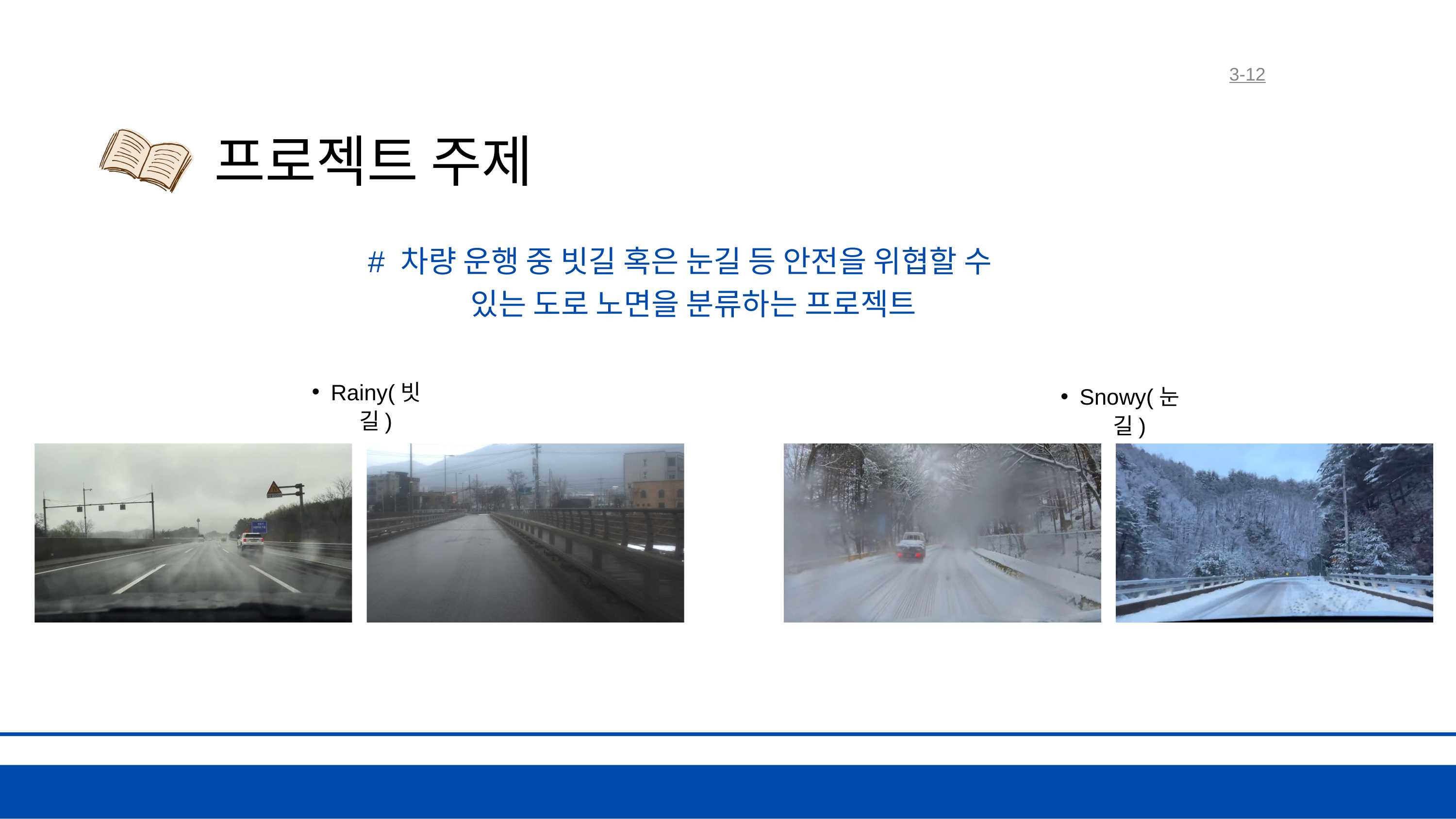

3-12

프로젝트 주제
# 차량 운행 중 빗길 혹은 눈길 등 안전을 위협할 수
              있는 도로 노면을 분류하는 프로젝트

Rainy(빗길)
Snowy(눈길)